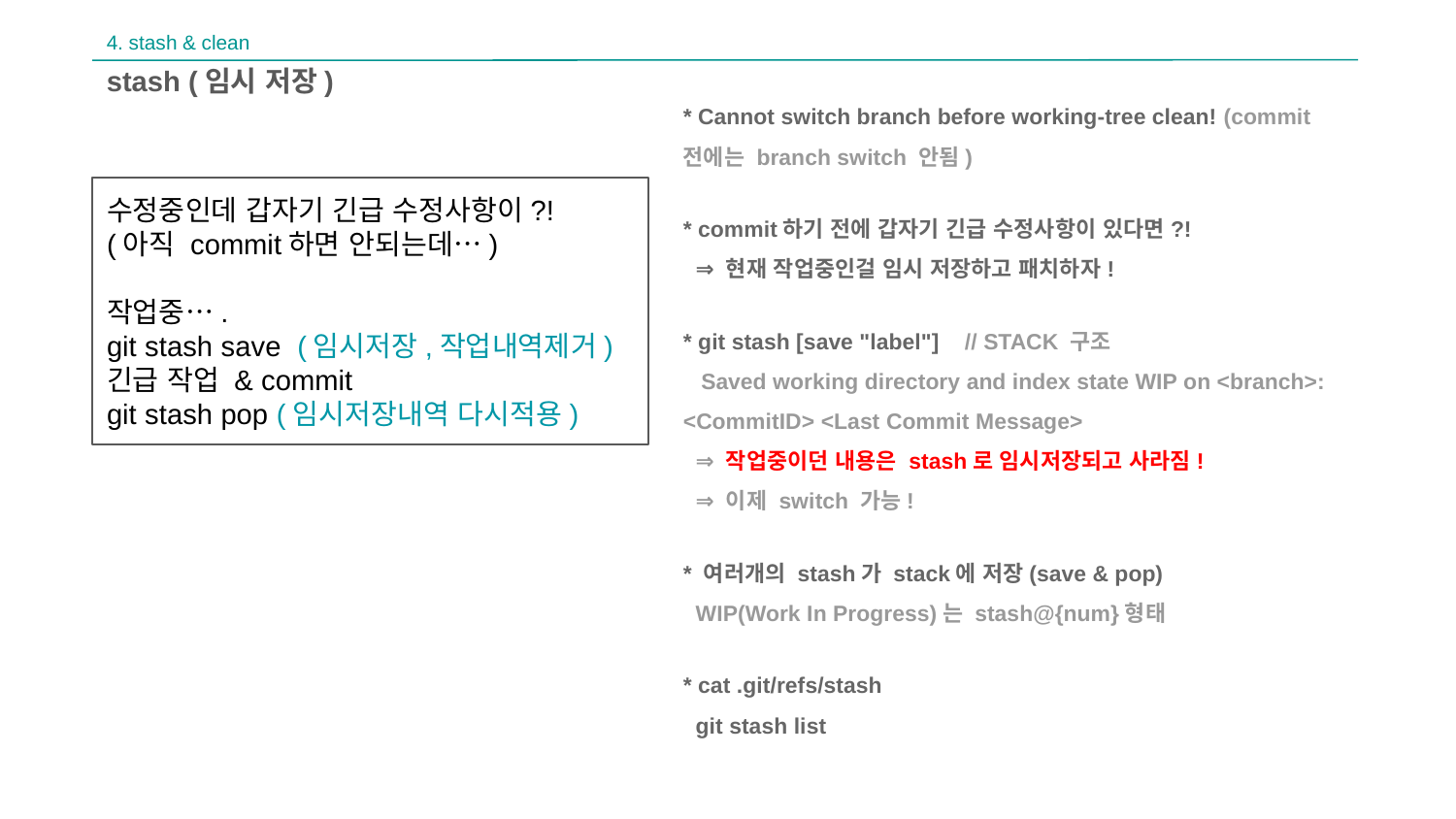

4. stash & clean
stash (임시 저장)

* Cannot switch branch before working-tree clean! (commit전에는 branch switch 안됨)
* commit하기 전에 갑자기 긴급 수정사항이 있다면?!
  ⇒ 현재 작업중인걸 임시 저장하고 패치하자!
* git stash [save "label"]    // STACK 구조
  Saved working directory and index state WIP on <branch>: <CommitID> <Last Commit Message>
  ⇒ 작업중이던 내용은 stash로 임시저장되고 사라짐!
  ⇒ 이제 switch 가능!
* 여러개의 stash가 stack에 저장(save & pop)
  WIP(Work In Progress)는 stash@{num}형태
* cat .git/refs/stash
  git stash list
수정중인데 갑자기 긴급 수정사항이?!
(아직 commit하면 안되는데…)

작업중….
git stash save  (임시저장,작업내역제거)
긴급 작업 & commit
git stash pop (임시저장내역 다시적용)